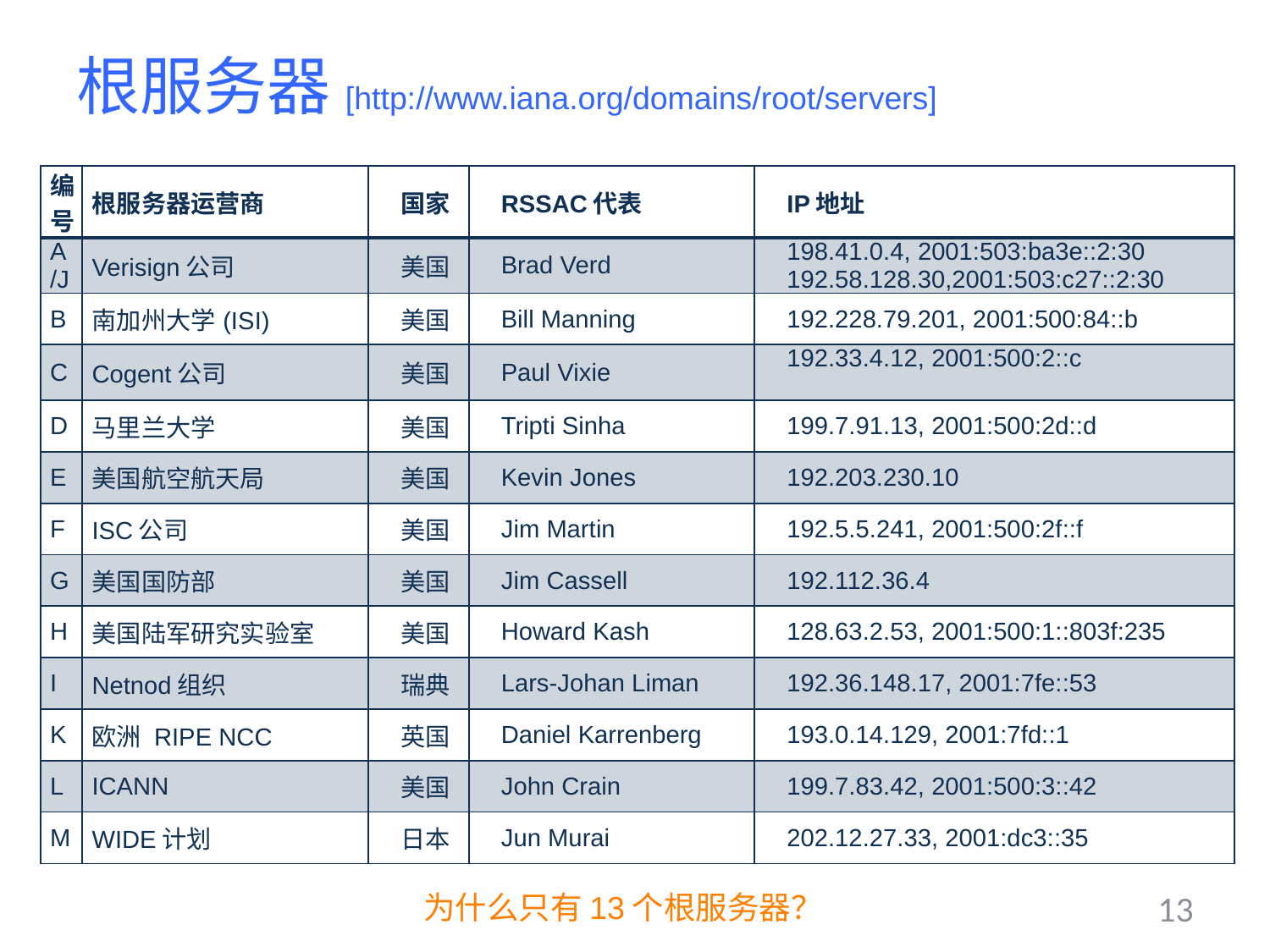

# 根服务器[http://www.iana.org/domains/root/servers]
| 编号 | 根服务器运营商 | 国家 | RSSAC代表 | IP地址 |
| --- | --- | --- | --- | --- |
| A/J | Verisign公司 | 美国 | Brad Verd | 198.41.0.4, 2001:503:ba3e::2:30 192.58.128.30,2001:503:c27::2:30 |
| B | 南加州大学(ISI) | 美国 | Bill Manning | 192.228.79.201, 2001:500:84::b |
| C | Cogent公司 | 美国 | Paul Vixie | 192.33.4.12, 2001:500:2::c |
| D | 马里兰大学 | 美国 | Tripti Sinha | 199.7.91.13, 2001:500:2d::d |
| E | 美国航空航天局 | 美国 | Kevin Jones | 192.203.230.10 |
| F | ISC公司 | 美国 | Jim Martin | 192.5.5.241, 2001:500:2f::f |
| G | 美国国防部 | 美国 | Jim Cassell | 192.112.36.4 |
| H | 美国陆军研究实验室 | 美国 | Howard Kash | 128.63.2.53, 2001:500:1::803f:235 |
| I | Netnod组织 | 瑞典 | Lars-Johan Liman | 192.36.148.17, 2001:7fe::53 |
| K | 欧洲 RIPE NCC | 英国 | Daniel Karrenberg | 193.0.14.129, 2001:7fd::1 |
| L | ICANN | 美国 | John Crain | 199.7.83.42, 2001:500:3::42 |
| M | WIDE计划 | 日本 | Jun Murai | 202.12.27.33, 2001:dc3::35 |

为什么只有13个根服务器？
13